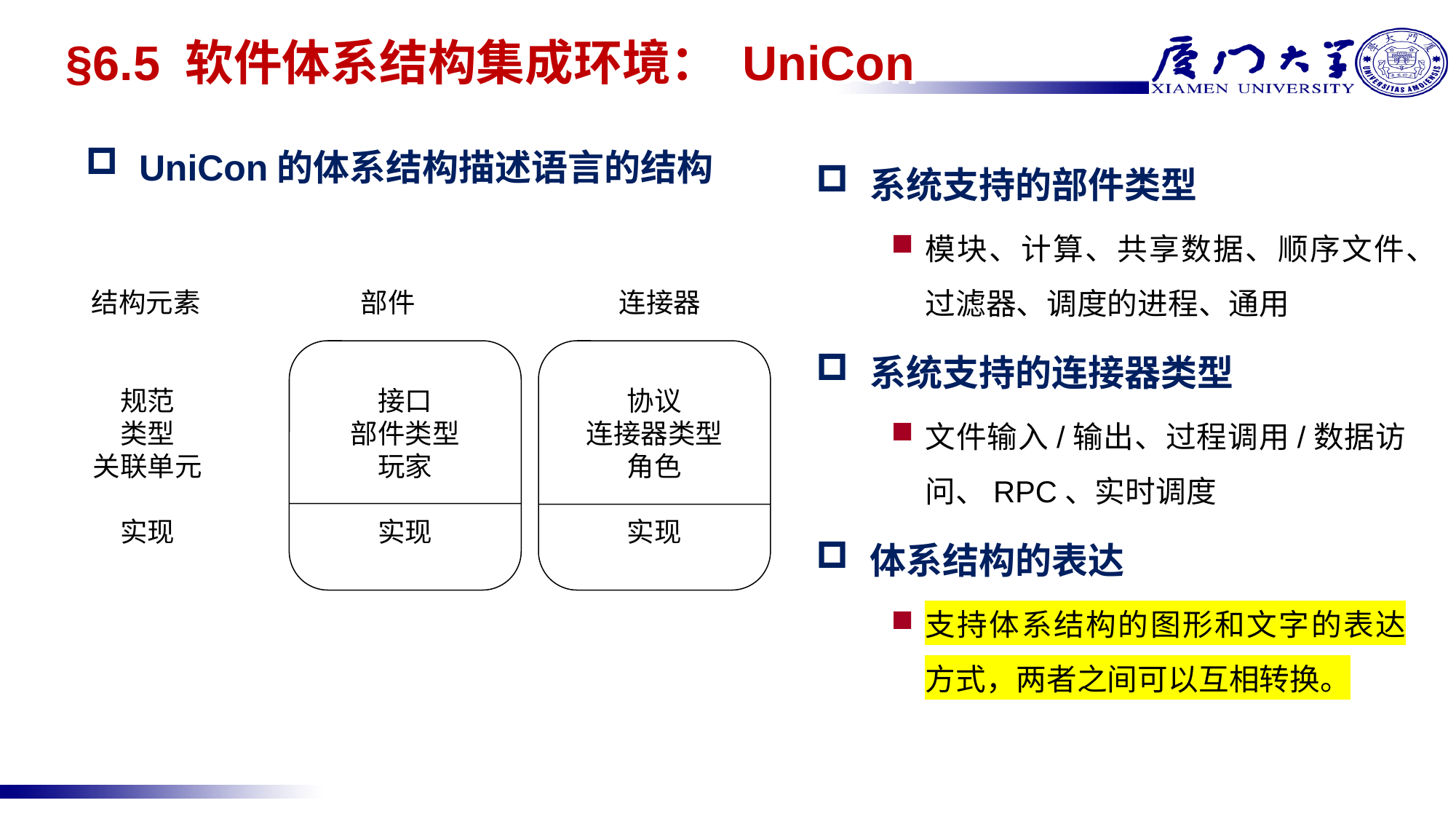

# §6.5 软件体系结构集成环境： UniCon
UniCon的体系结构描述语言的结构
系统支持的部件类型
模块、计算、共享数据、顺序文件、过滤器、调度的进程、通用
系统支持的连接器类型
文件输入/输出、过程调用/数据访问、RPC、实时调度
体系结构的表达
支持体系结构的图形和文字的表达方式，两者之间可以互相转换。
结构元素                          部件                                 连接器
接口
部件类型
玩家

实现

协议
连接器类型
角色

实现

规范
类型
关联单元

实现